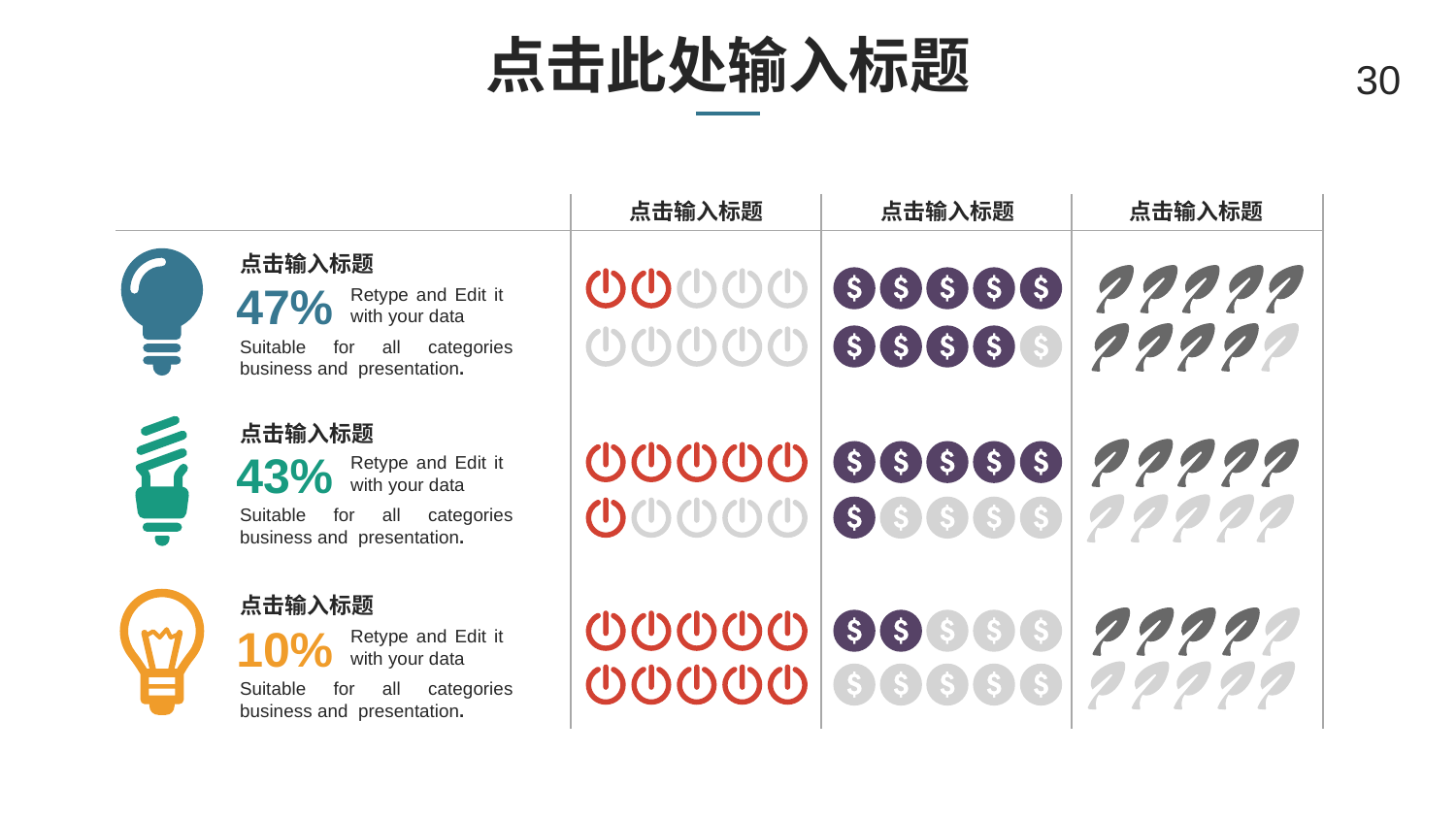

# 点击此处输入标题
30
点击输入标题
点击输入标题
点击输入标题
点击输入标题

47%
Retype and Edit it with your data

Suitable for all categories business and  presentation.
点击输入标题

43%

Retype and Edit it with your data

Suitable for all categories business and  presentation.
点击输入标题

10%
Retype and Edit it with your data

Suitable for all categories business and  presentation.